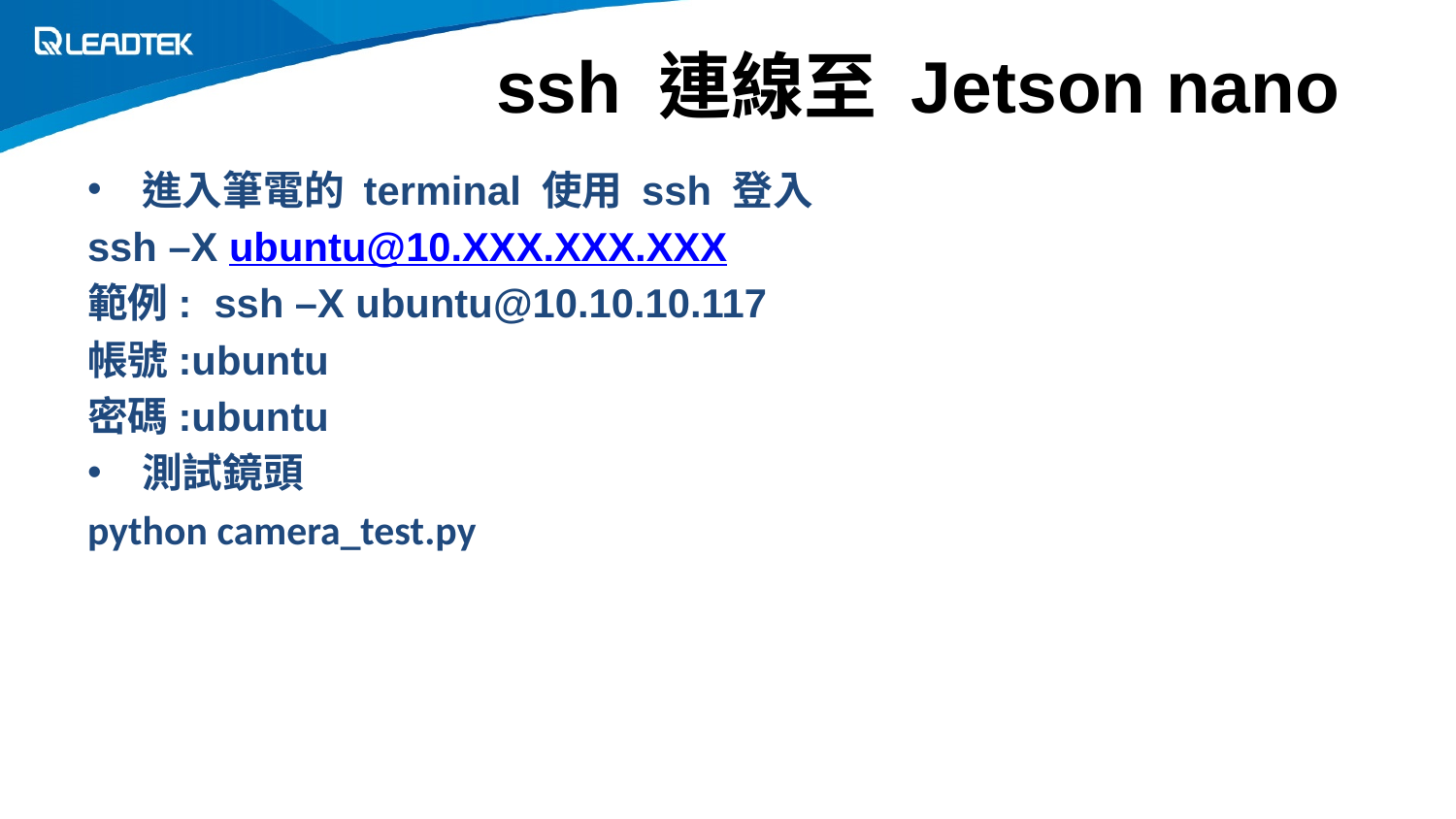

# ssh 連線至 Jetson nano
進入筆電的 terminal 使用 ssh 登入
ssh –X ubuntu@10.XXX.XXX.XXX
範例:  ssh –X ubuntu@10.10.10.117
帳號:ubuntu
密碼:ubuntu
測試鏡頭
python camera_test.py